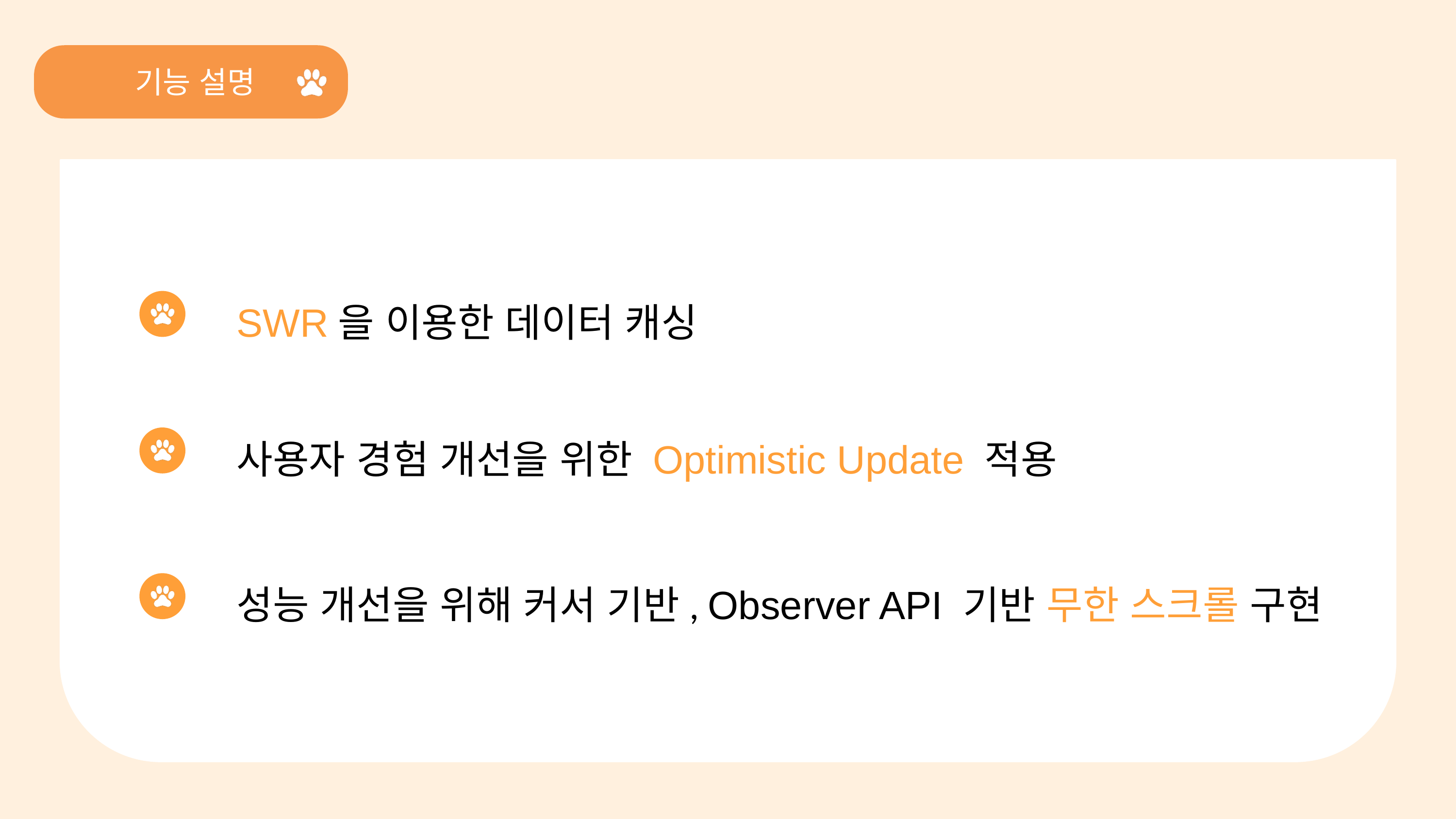

기능 설명
팀원

SWR을 이용한 데이터 캐싱

사용자 경험 개선을 위한 Optimistic Update 적용

성능 개선을 위해 커서 기반, Observer API 기반 무한 스크롤 구현